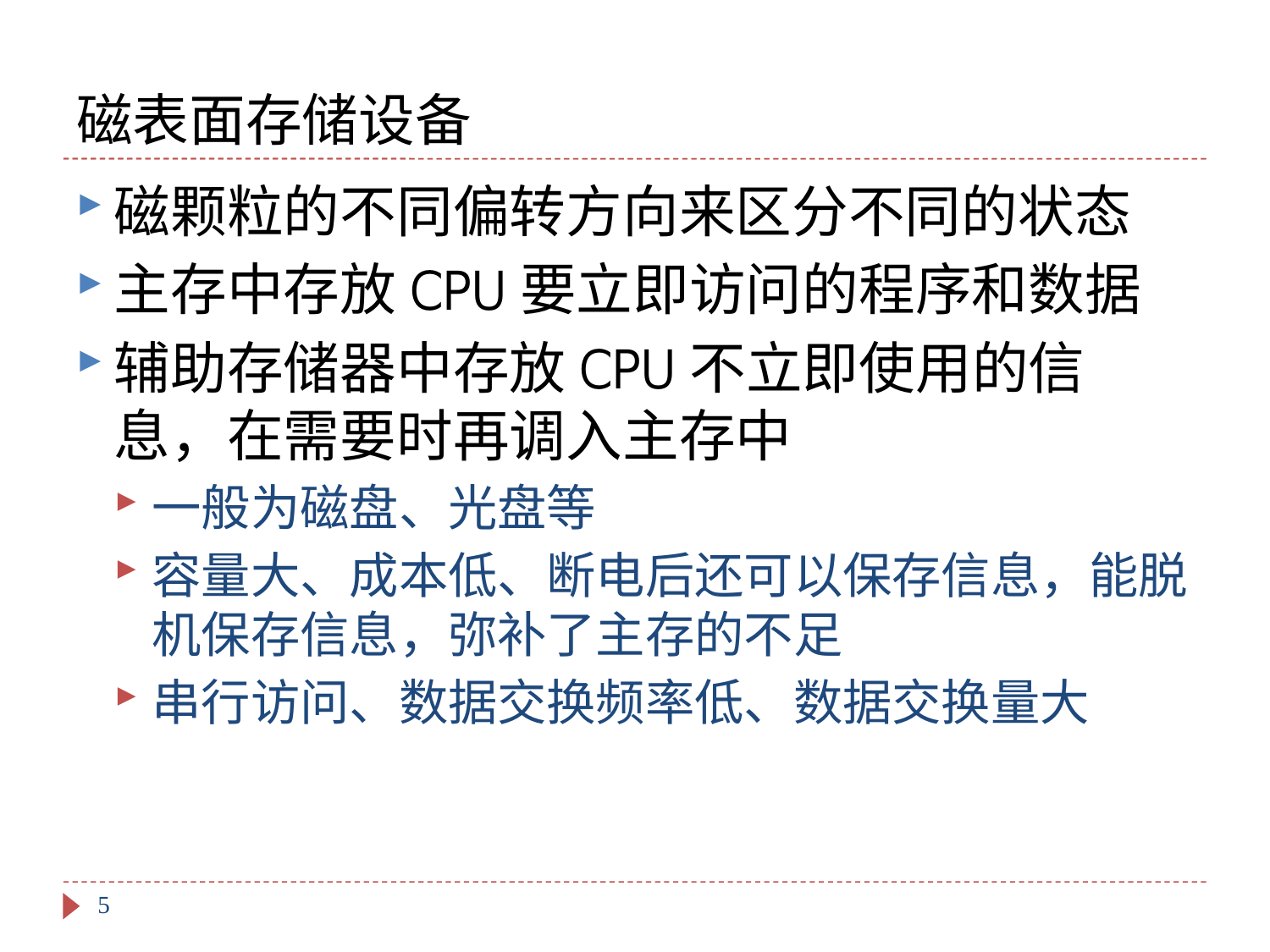

# 磁表面存储设备
磁颗粒的不同偏转方向来区分不同的状态
主存中存放CPU要立即访问的程序和数据
辅助存储器中存放CPU不立即使用的信息，在需要时再调入主存中
一般为磁盘、光盘等
容量大、成本低、断电后还可以保存信息，能脱机保存信息，弥补了主存的不足
串行访问、数据交换频率低、数据交换量大

5